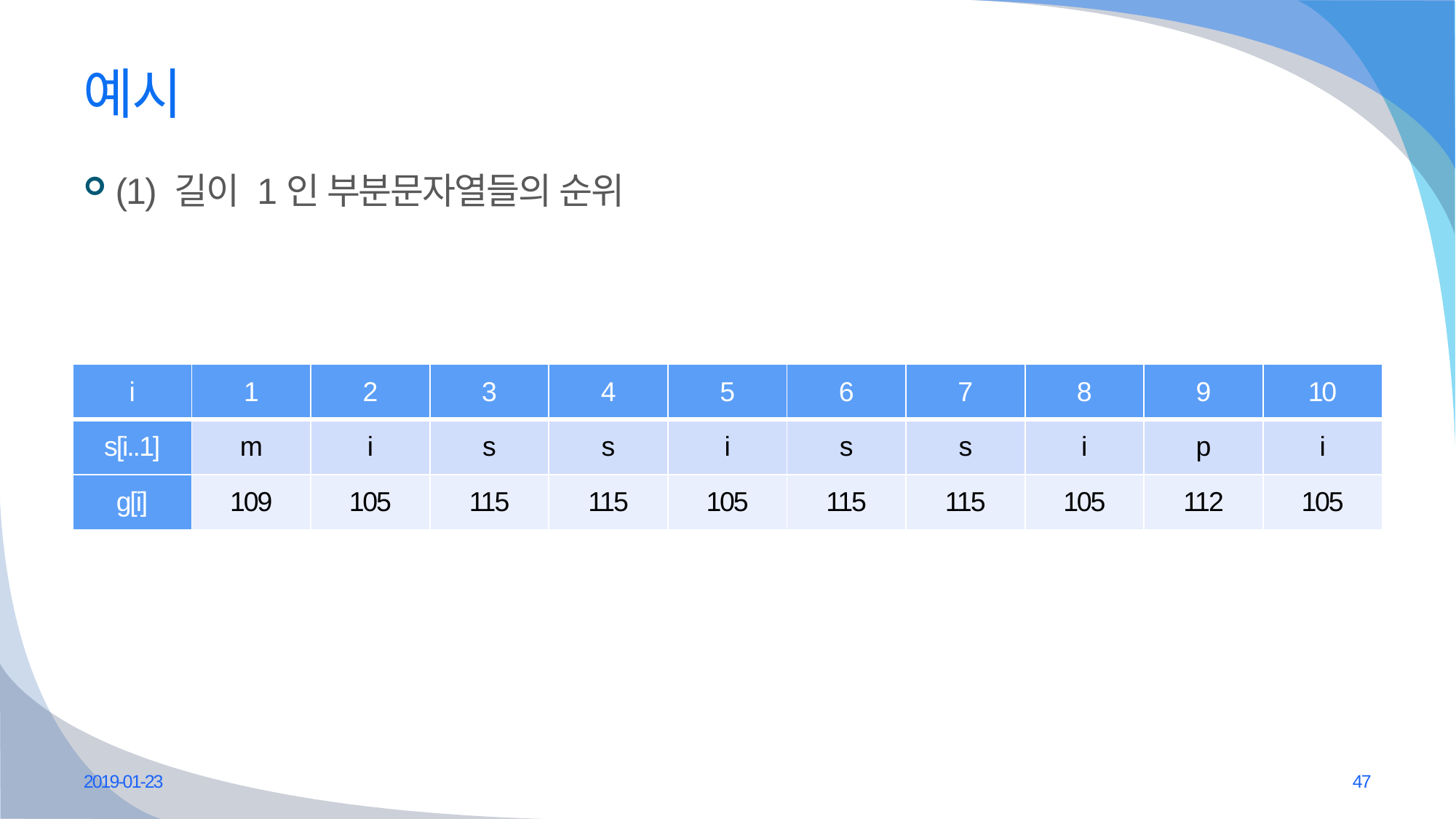

# 예시
(1) 길이 1인 부분문자열들의 순위
| i | 1 | 2 | 3 | 4 | 5 | 6 | 7 | 8 | 9 | 10 |
| --- | --- | --- | --- | --- | --- | --- | --- | --- | --- | --- |
| s[i..1] | m | i | s | s | i | s | s | i | p | i |
| g[i] | 109 | 105 | 115 | 115 | 105 | 115 | 115 | 105 | 112 | 105 |
2019-01-23
47